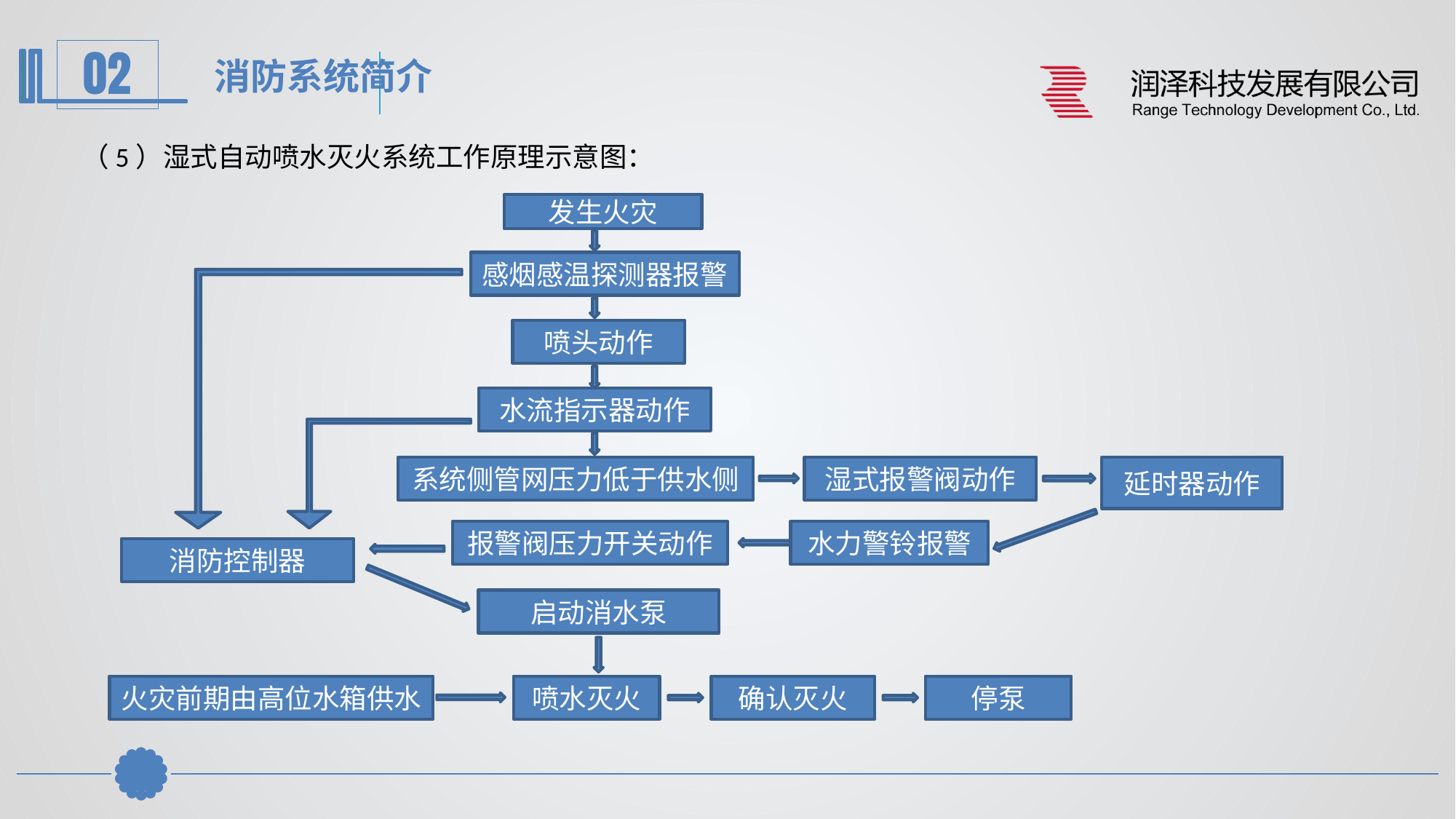

消防系统简介

（5）湿式自动喷水灭火系统工作原理示意图：
发生火灾

感烟感温探测器报警

喷头动作

水流指示器动作

系统侧管网压力低于供水侧
湿式报警阀动作
延时器动作

报警阀压力开关动作
水力警铃报警

消防控制器

启动消水泵

火灾前期由高位水箱供水
喷水灭火
确认灭火
停泵

21